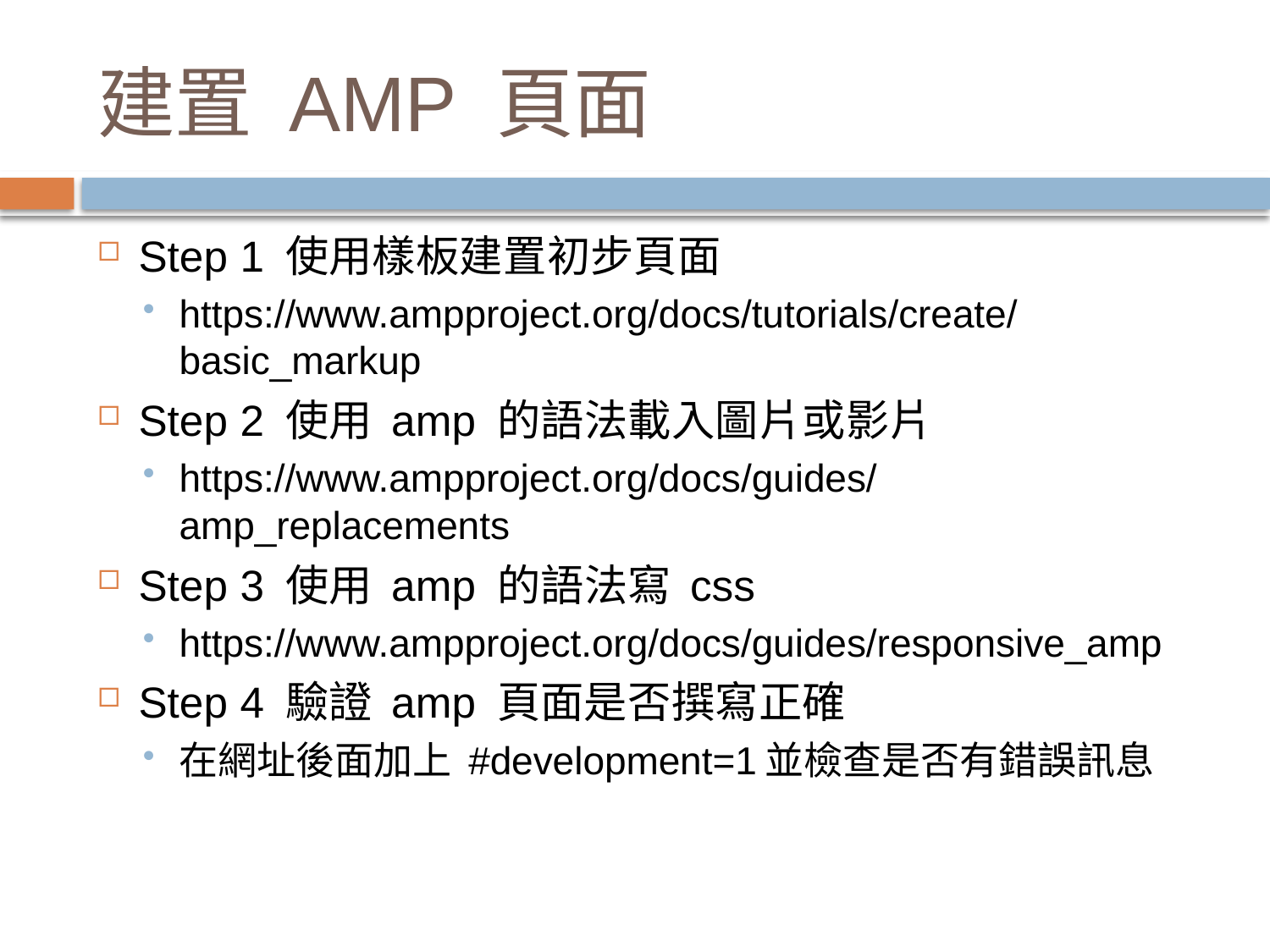

# 建置 AMP 頁面
Step 1 使用樣板建置初步頁面
https://www.ampproject.org/docs/tutorials/create/basic_markup
Step 2 使用 amp 的語法載入圖片或影片
https://www.ampproject.org/docs/guides/amp_replacements
Step 3 使用 amp 的語法寫 css
https://www.ampproject.org/docs/guides/responsive_amp
Step 4 驗證 amp 頁面是否撰寫正確
在網址後面加上 #development=1並檢查是否有錯誤訊息